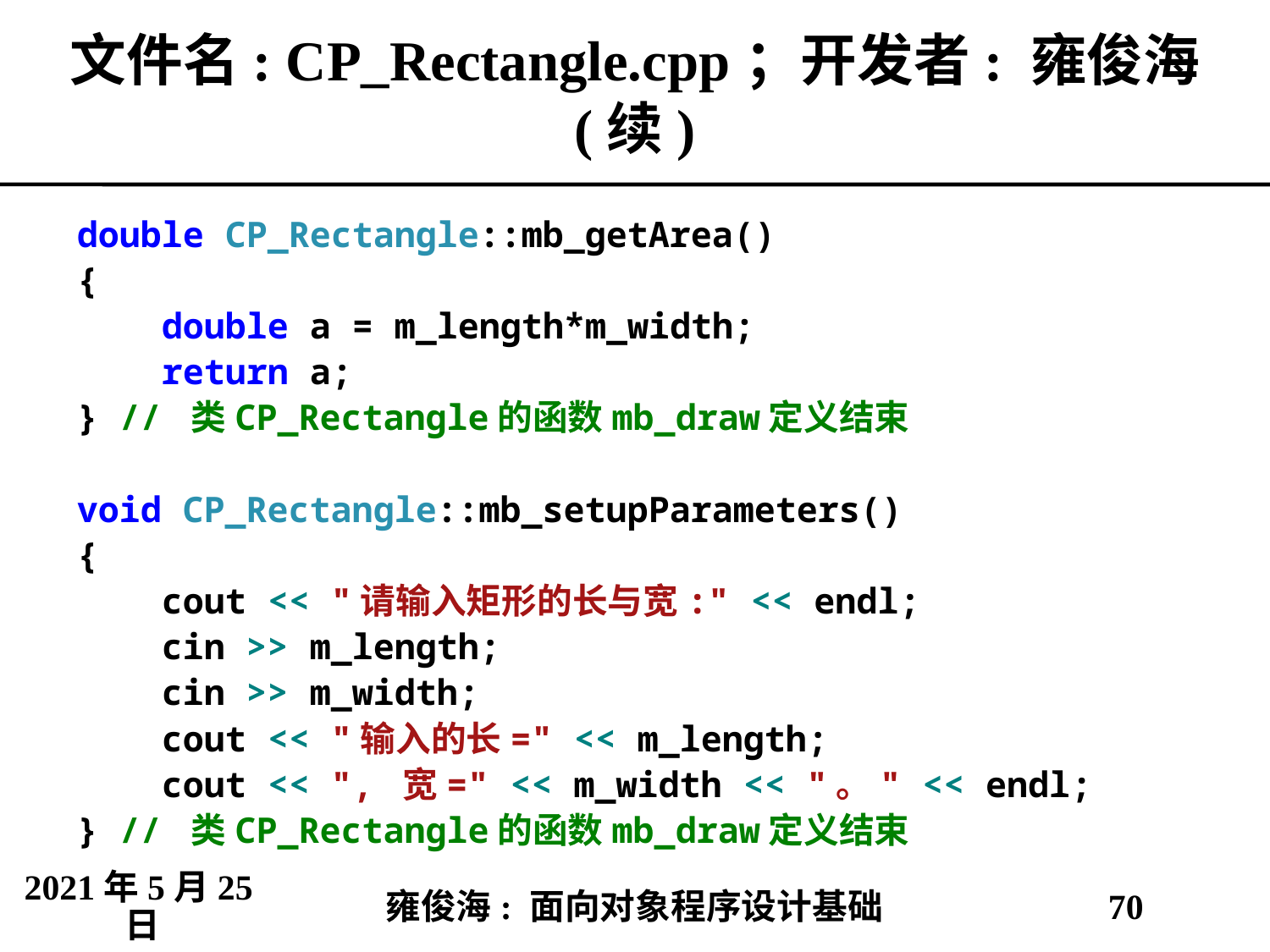

# 文件名: CP_Rectangle.cpp；开发者: 雍俊海 (续)

double CP_Rectangle::mb_getArea()
{
    double a = m_length*m_width;
    return a;
} // 类CP_Rectangle的函数mb_draw定义结束

void CP_Rectangle::mb_setupParameters()
{
    cout << "请输入矩形的长与宽:" << endl;
    cin >> m_length;
    cin >> m_width;
    cout << "输入的长=" << m_length;
    cout << ", 宽=" << m_width << "。" << endl;
} // 类CP_Rectangle的函数mb_draw定义结束
2021年5月25日
雍俊海: 面向对象程序设计基础
70